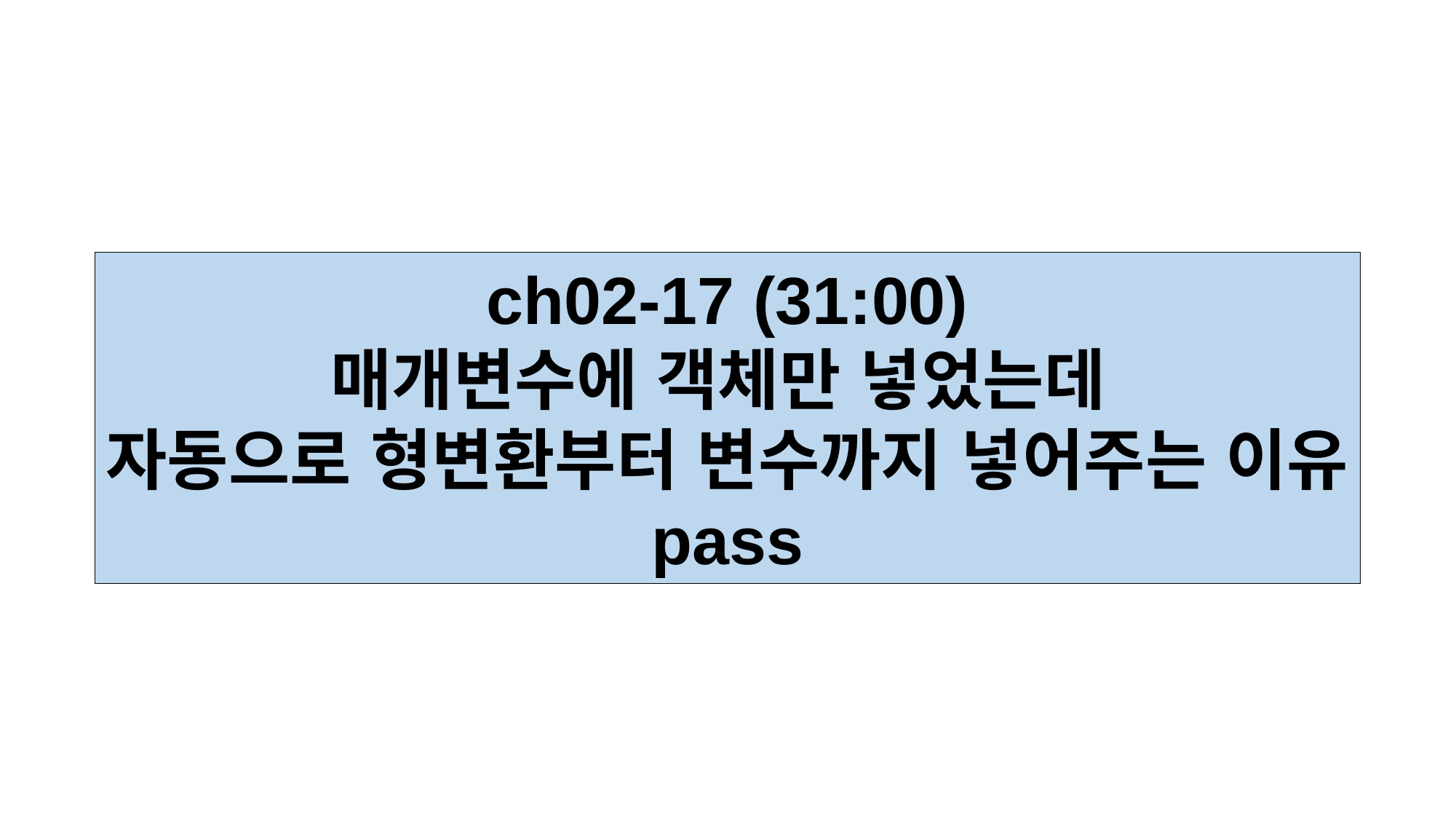

ch02-17 (31:00)
매개변수에 객체만 넣었는데
자동으로 형변환부터 변수까지 넣어주는 이유
pass